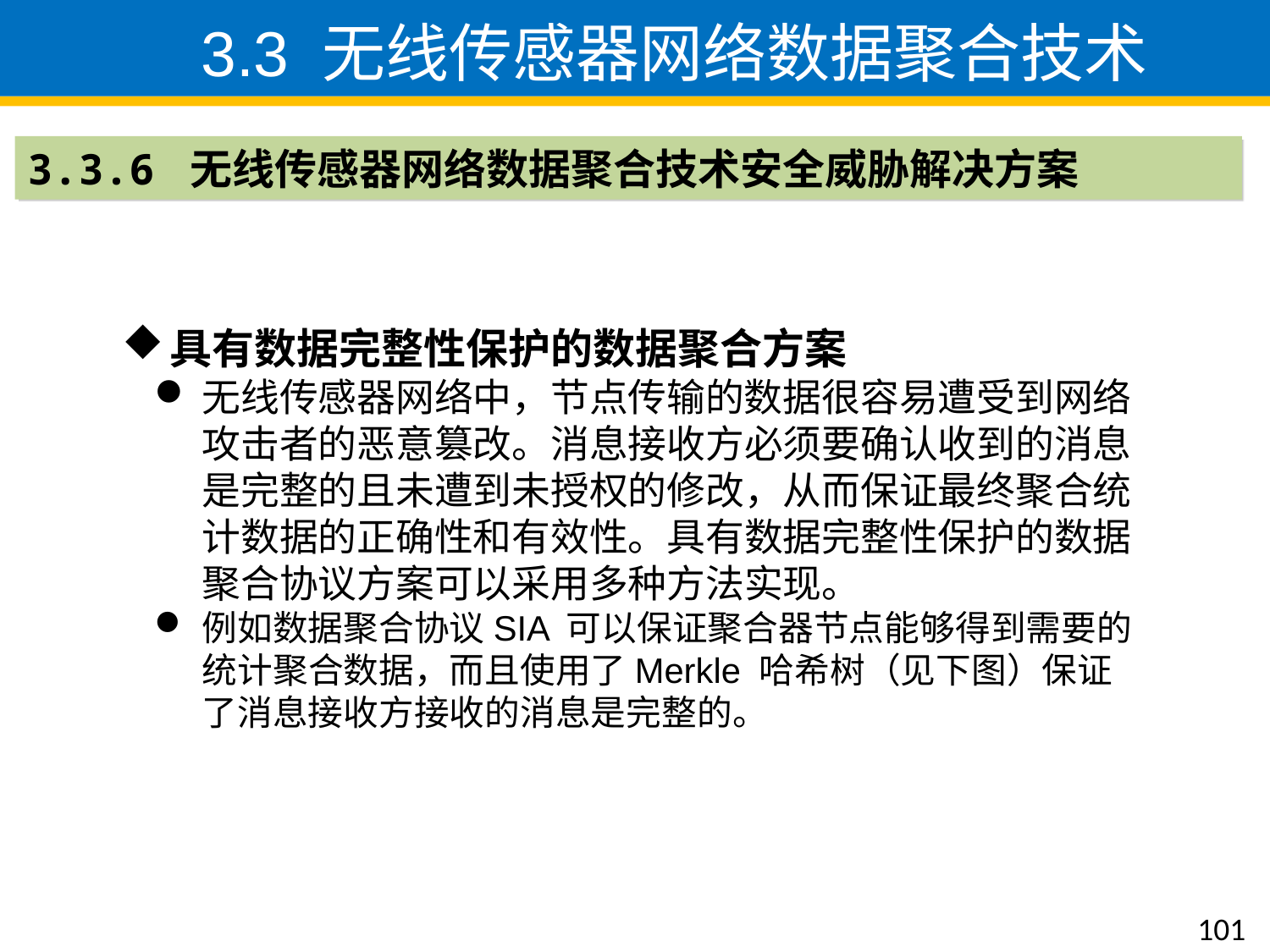

3.3 无线传感器网络数据聚合技术

3.3.6 无线传感器网络数据聚合技术安全威胁解决方案
具有数据完整性保护的数据聚合方案
无线传感器网络中，节点传输的数据很容易遭受到网络攻击者的恶意篡改。消息接收方必须要确认收到的消息是完整的且未遭到未授权的修改，从而保证最终聚合统计数据的正确性和有效性。具有数据完整性保护的数据聚合协议方案可以采用多种方法实现。
例如数据聚合协议SIA 可以保证聚合器节点能够得到需要的统计聚合数据，而且使用了Merkle 哈希树（见下图）保证了消息接收方接收的消息是完整的。
101